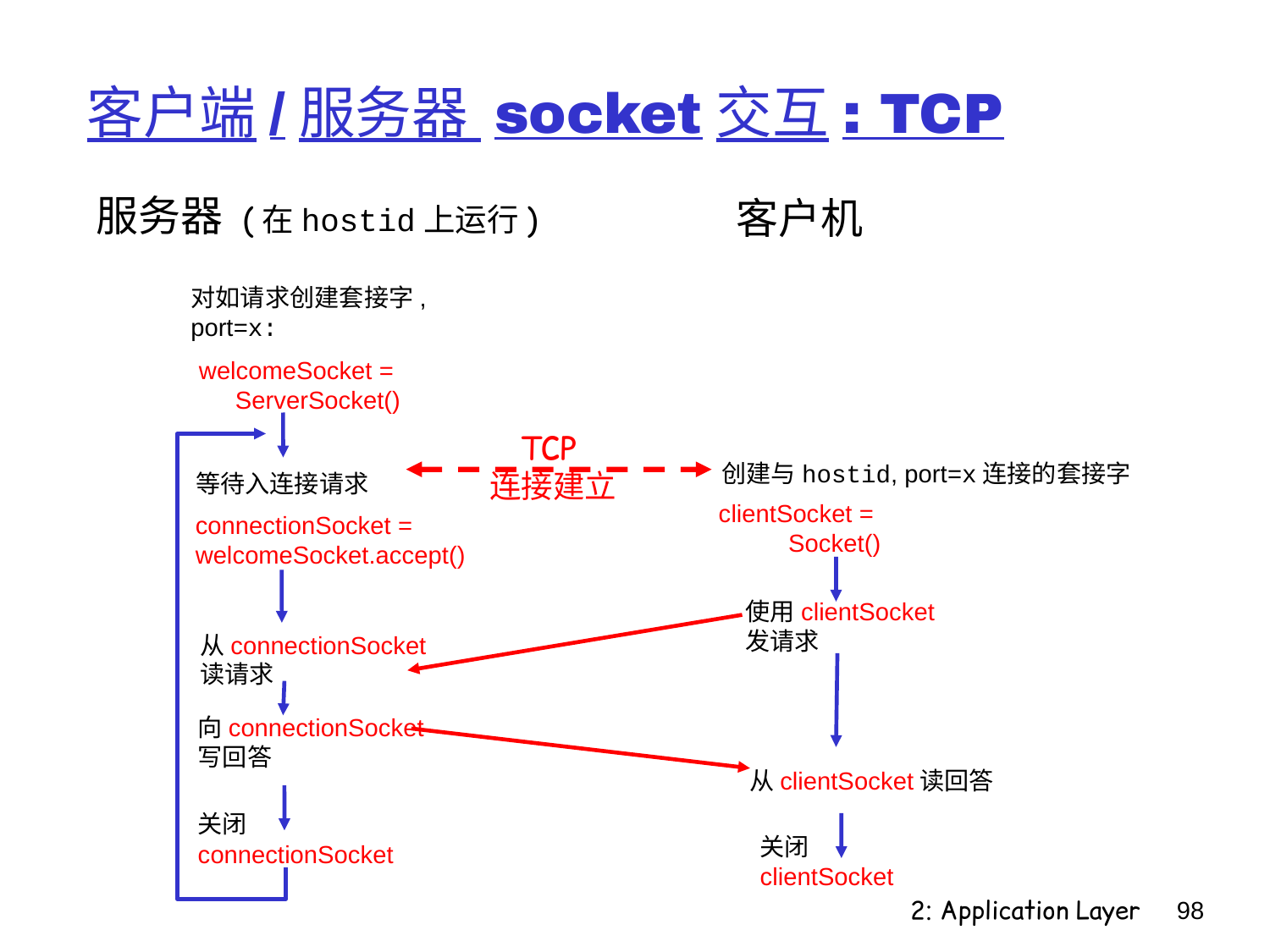

# 客户端/服务器 socket交互: TCP
服务器 (在hostid上运行)
客户机
对如请求创建套接字,
port=x:
welcomeSocket =
ServerSocket()

TCP
连接建立

从clientSocket读回答

关闭
clientSocket

关闭
connectionSocket
创建与hostid, port=x连接的套接字
clientSocket =
Socket()
等待入连接请求
connectionSocket =
welcomeSocket.accept()

使用clientSocket
发请求

从connectionSocket
读请求

向connectionSocket
写回答

2: Application Layer
98